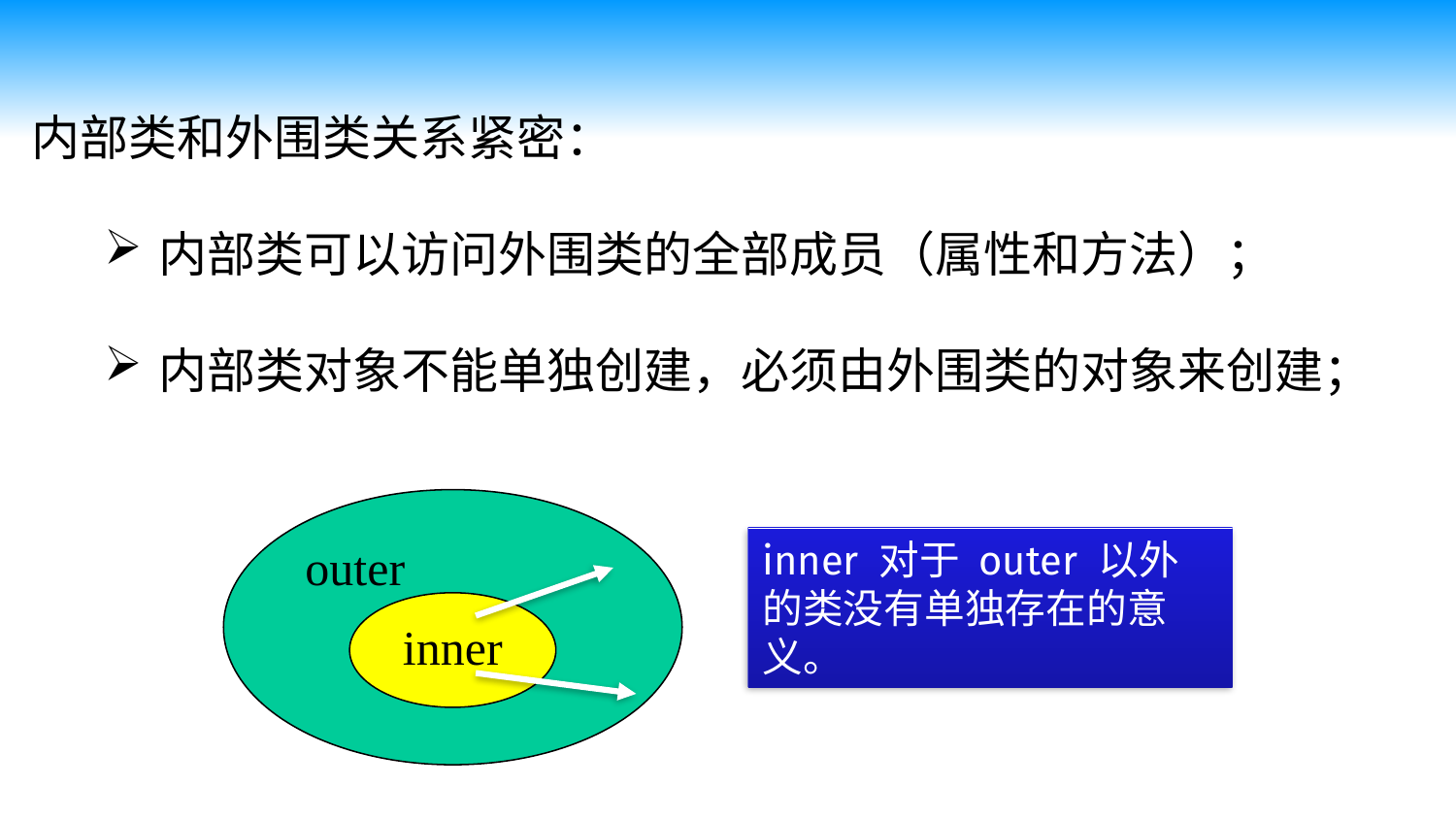

内部类和外围类关系紧密：

内部类可以访问外围类的全部成员（属性和方法）；

内部类对象不能单独创建，必须由外围类的对象来创建；

outer
inner 对于 outer 以外的类没有单独存在的意义。
inner